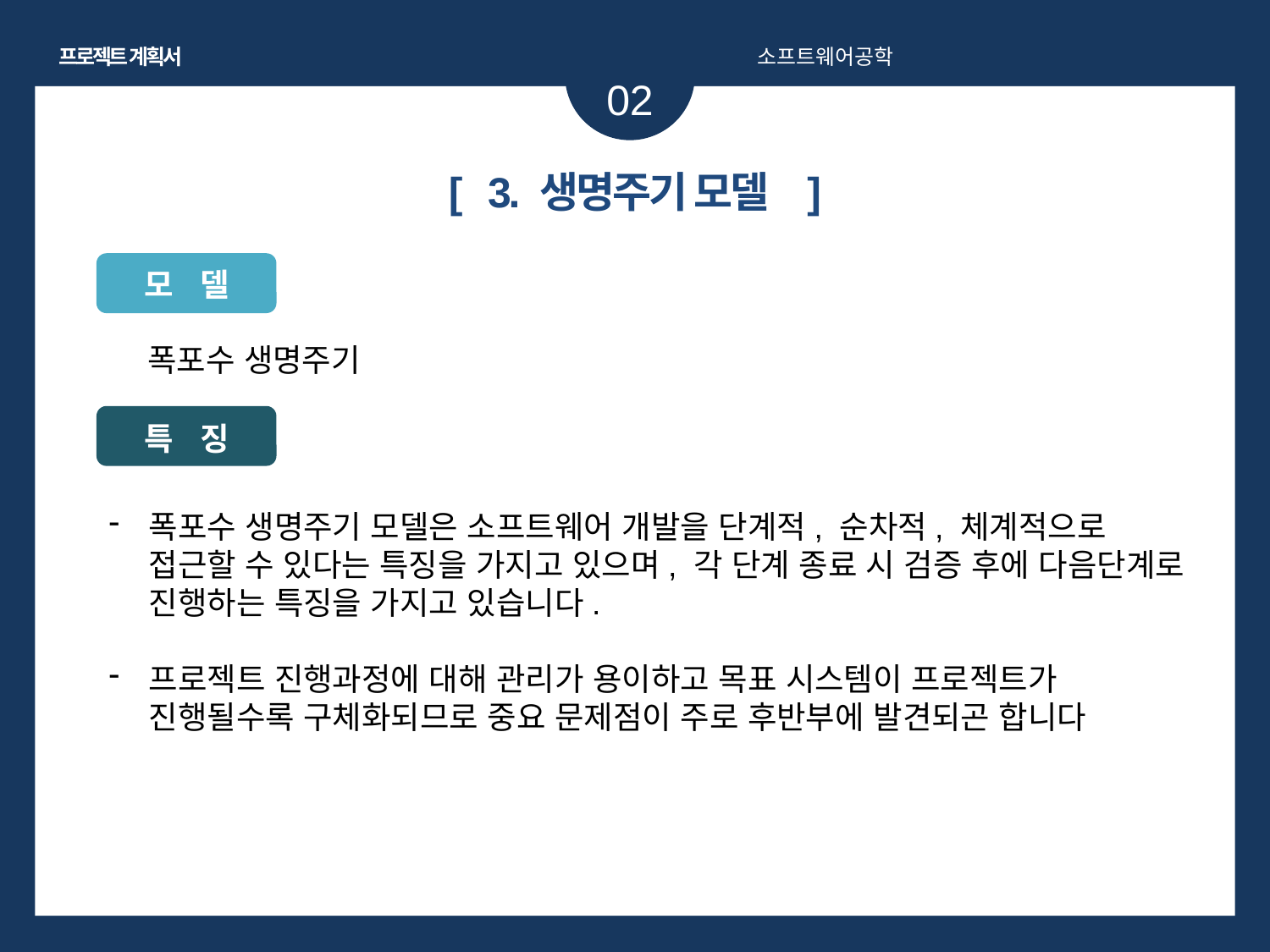

프로젝트 계획서
소프트웨어공학
02

[   3. 생명주기 모델   ]

모   델
폭포수 생명주기

특   징
폭포수 생명주기 모델은 소프트웨어 개발을 단계적, 순차적, 체계적으로 접근할 수 있다는 특징을 가지고 있으며, 각 단계 종료 시 검증 후에 다음단계로 진행하는 특징을 가지고 있습니다.

프로젝트 진행과정에 대해 관리가 용이하고 목표 시스템이 프로젝트가 진행될수록 구체화되므로 중요 문제점이 주로 후반부에 발견되곤 합니다